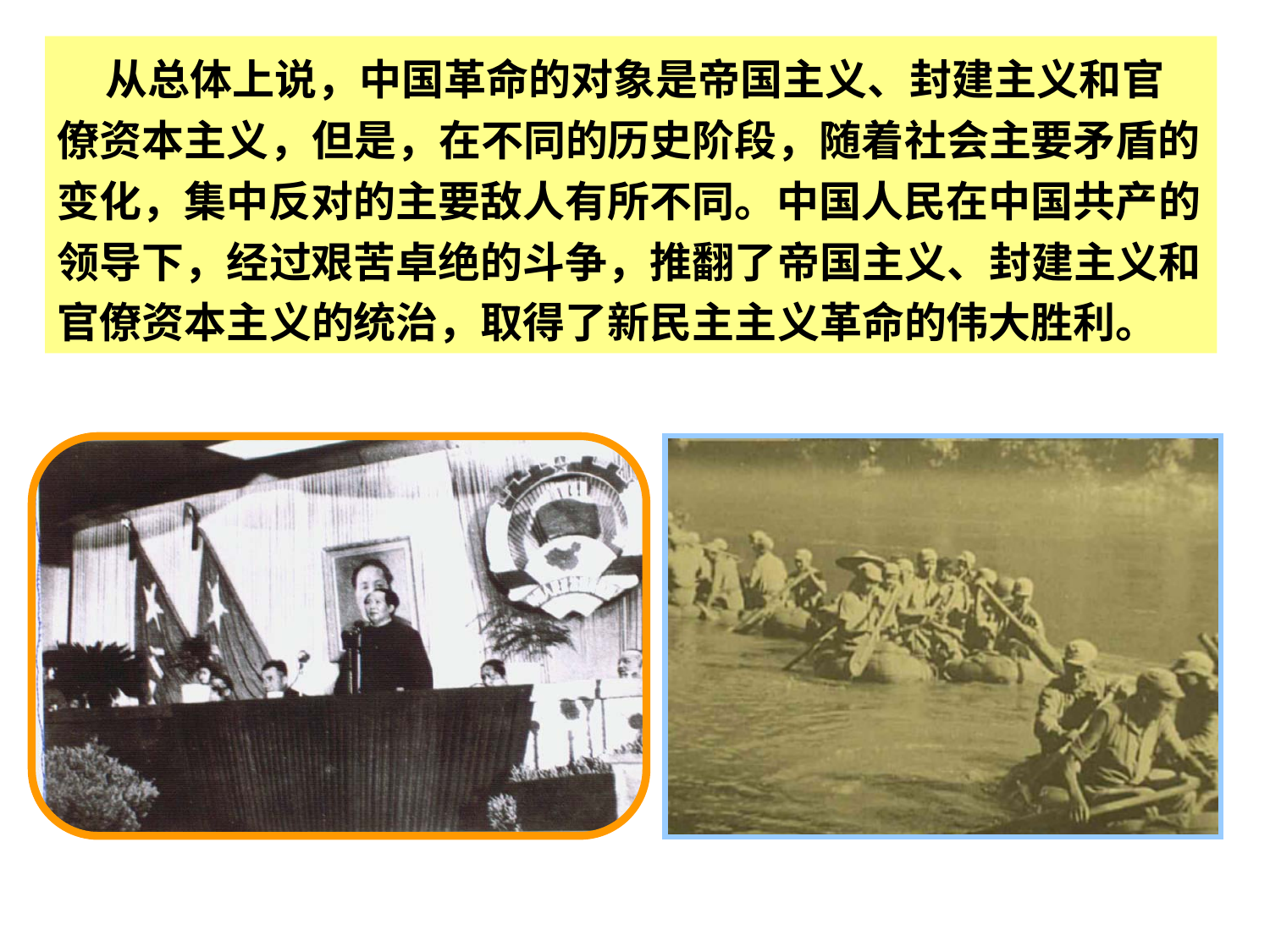

从总体上说，中国革命的对象是帝国主义、封建主义和官僚资本主义，但是，在不同的历史阶段，随着社会主要矛盾的变化，集中反对的主要敌人有所不同。中国人民在中国共产的领导下，经过艰苦卓绝的斗争，推翻了帝国主义、封建主义和官僚资本主义的统治，取得了新民主主义革命的伟大胜利。